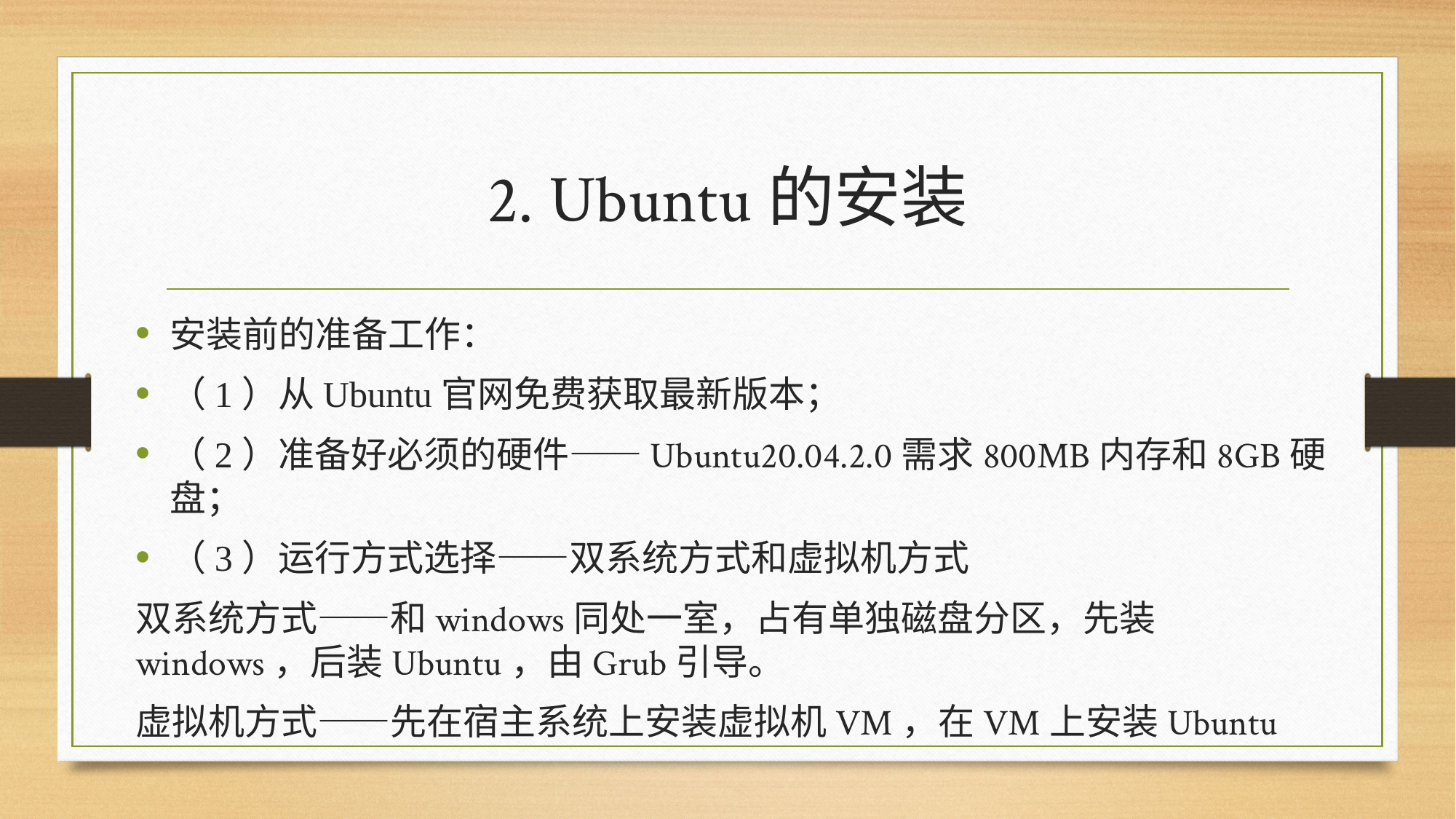

# 2. Ubuntu的安装
安装前的准备工作：
（1）从Ubuntu官网免费获取最新版本；
（2）准备好必须的硬件——Ubuntu20.04.2.0需求800MB内存和8GB硬盘；
（3）运行方式选择——双系统方式和虚拟机方式
双系统方式——和windows同处一室，占有单独磁盘分区，先装windows，后装Ubuntu，由Grub引导。
虚拟机方式——先在宿主系统上安装虚拟机VM，在VM上安装Ubuntu